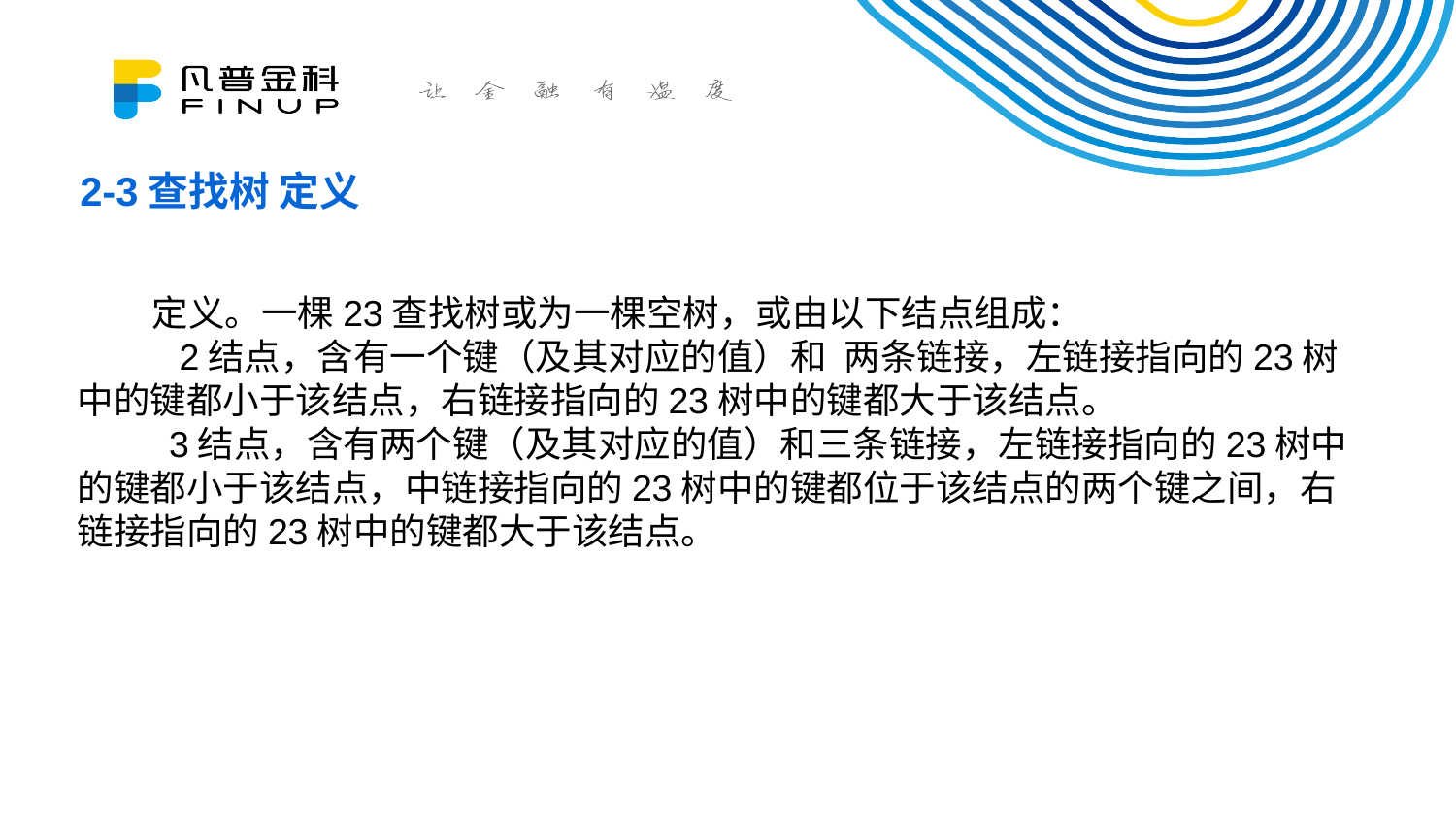

2-3查找树 定义
       ﻿定义。一棵23查找树或为一棵空树，或由以下结点组成：
          2结点，含有一个键（及其对应的值）和﻿两条链接，左链接指向的23树中的键都小于该结点，右链接指向的23树中的键都大于该结点。
         3结点，含有两个键（及其对应的值）和三条链接，左链接指向的23树中的键都小于该结点，中链接指向的23树中的键都位于该结点的两个键之间，右链接指向的23树中的键都大于该结点。